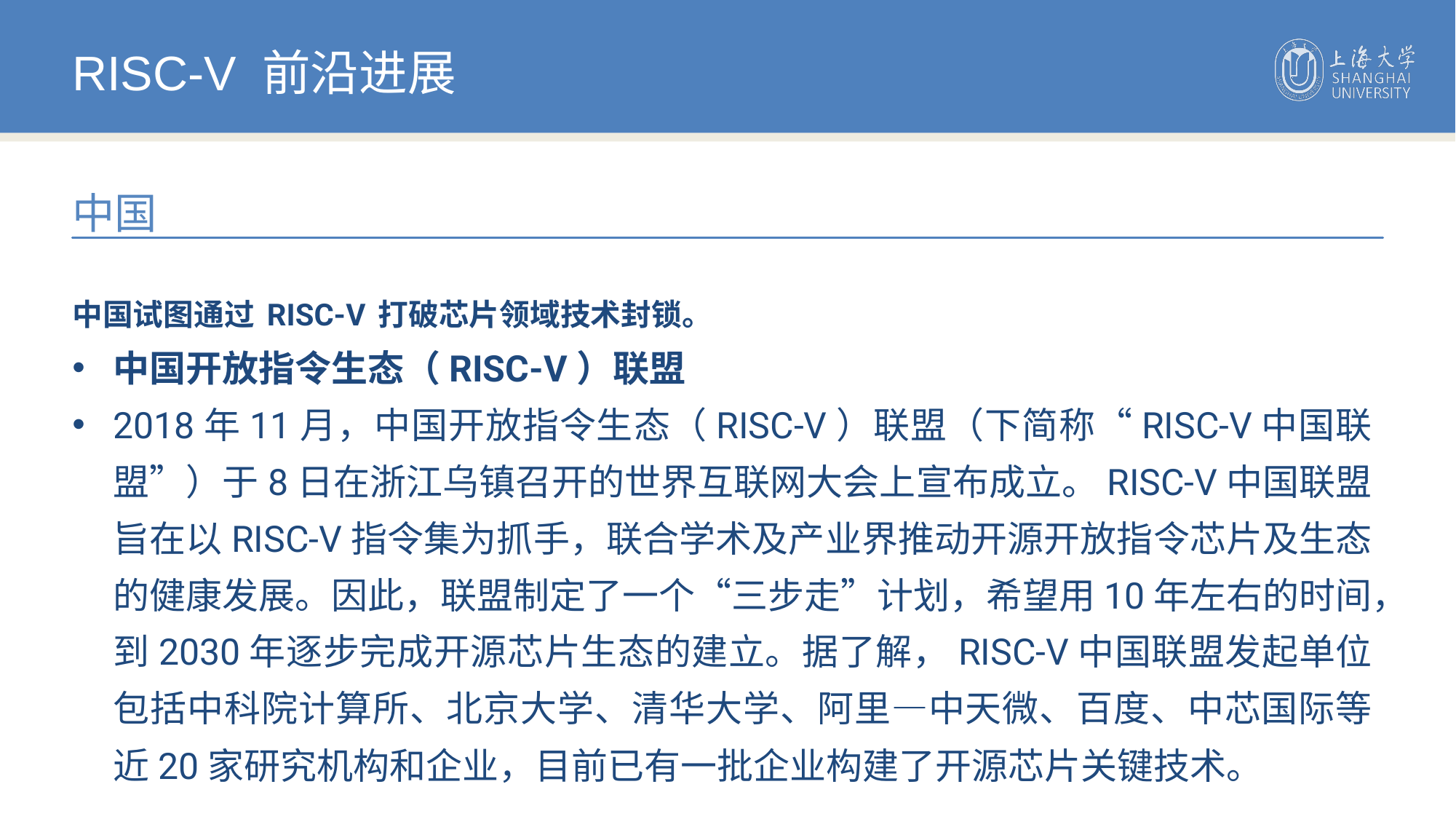

RISC-V 前沿进展
中国
中国试图通过 RISC-V 打破芯片领域技术封锁。
中国开放指令生态（RISC-V）联盟
2018年11月，中国开放指令生态（RISC-V）联盟（下简称“RISC-V中国联盟”）于8日在浙江乌镇召开的世界互联网大会上宣布成立。RISC-V中国联盟旨在以RISC-V指令集为抓手，联合学术及产业界推动开源开放指令芯片及生态的健康发展。因此，联盟制定了一个“三步走”计划，希望用10年左右的时间，到2030年逐步完成开源芯片生态的建立。据了解，RISC-V中国联盟发起单位包括中科院计算所、北京大学、清华大学、阿里—中天微、百度、中芯国际等近20家研究机构和企业，目前已有一批企业构建了开源芯片关键技术。